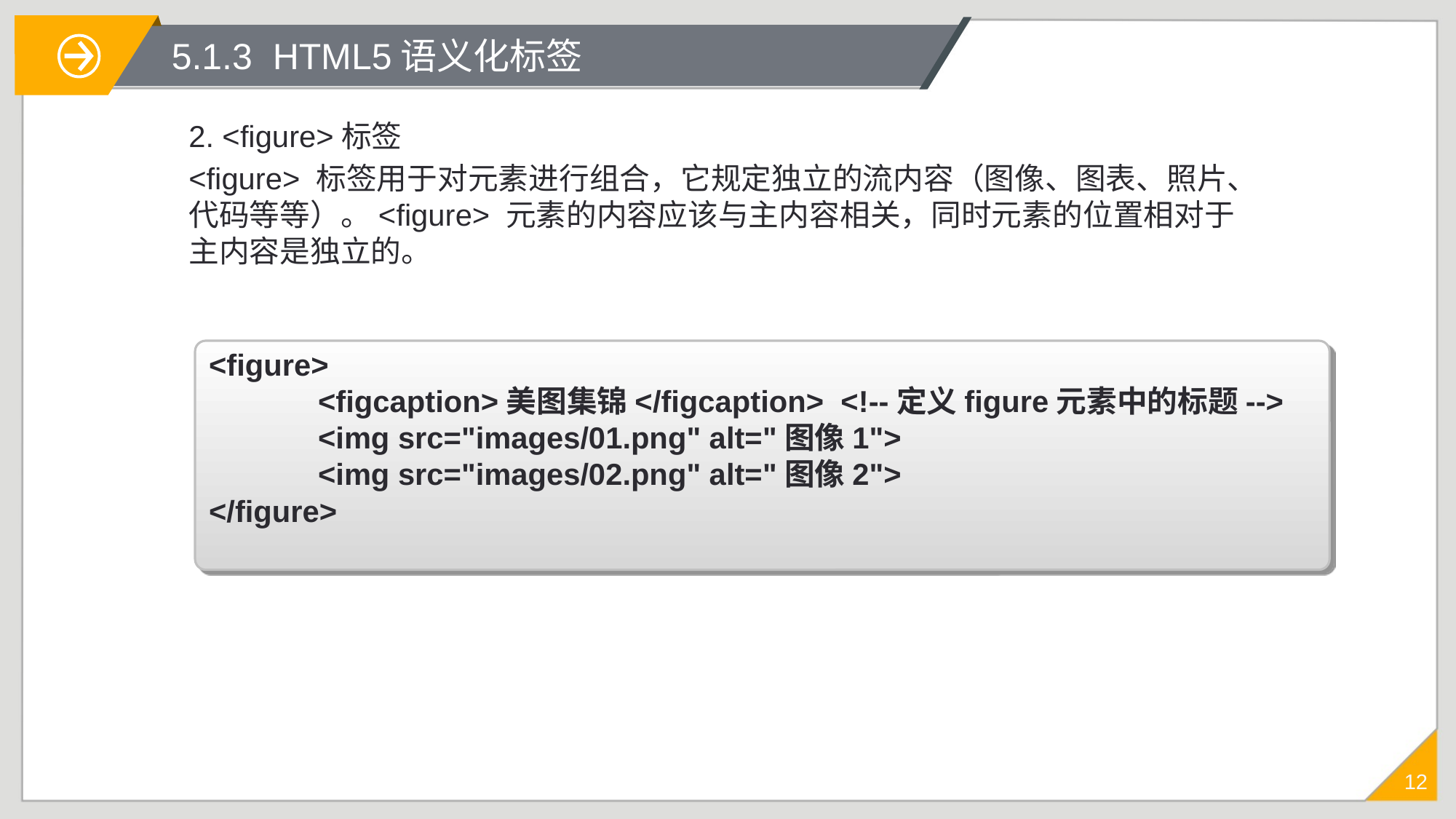

# 5.1.3  HTML5语义化标签
2. <figure>标签
<figure> 标签用于对元素进行组合，它规定独立的流内容（图像、图表、照片、代码等等）。<figure> 元素的内容应该与主内容相关，同时元素的位置相对于主内容是独立的。
<figure>
	<figcaption>美图集锦</figcaption>  <!--定义figure元素中的标题-->
	<img src="images/01.png" alt="图像1">
	<img src="images/02.png" alt="图像2">
</figure>